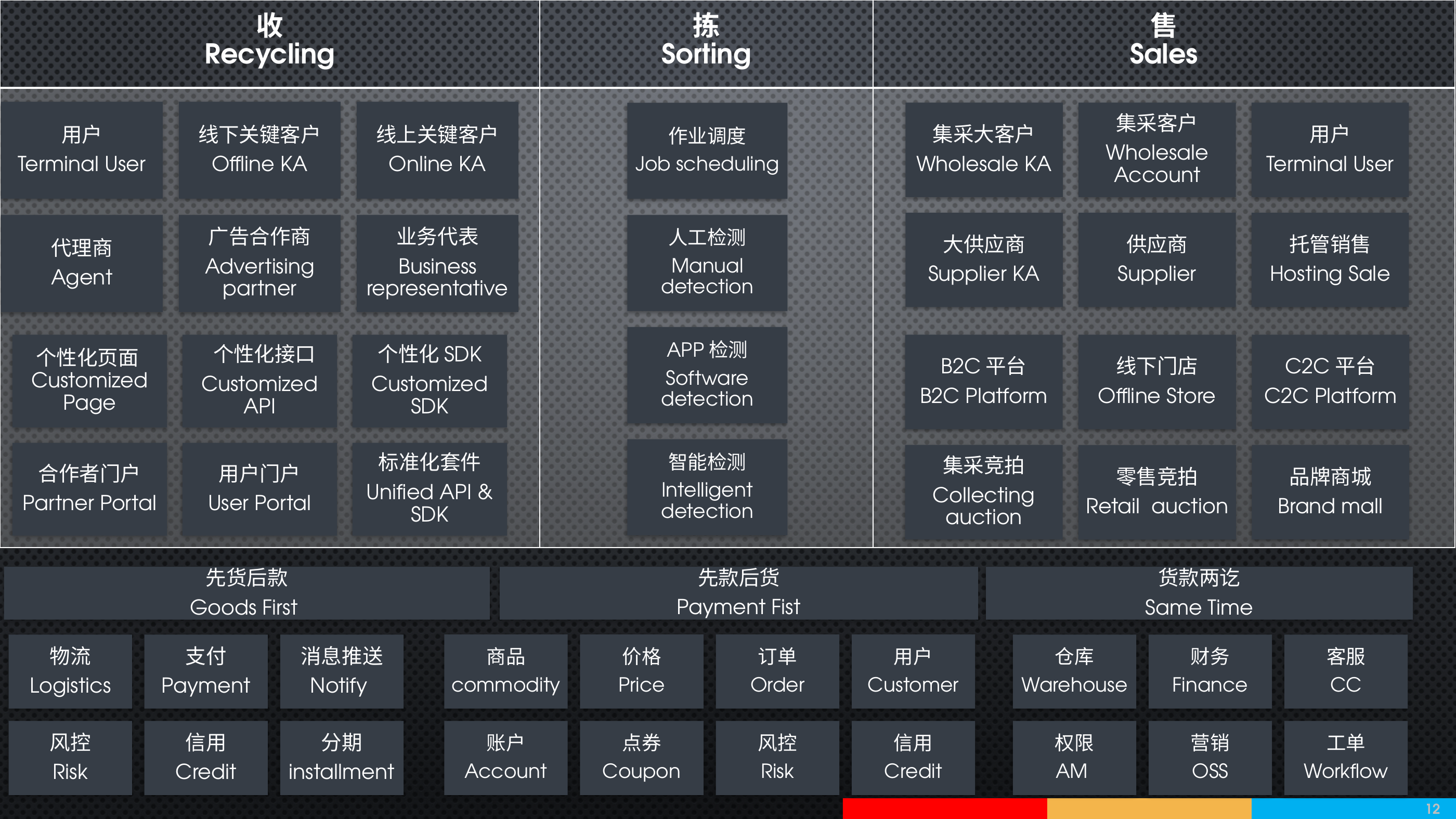

| 收 Recycling | 拣 Sorting | 售 Sales |
| --- | --- | --- |
|  |  |  |
用户
Terminal User
线下关键客户
Offline KA
线上关键客户
Online KA
代理商
Agent
广告合作商
Advertising partner
业务代表
Business representative
作业调度
Job scheduling
人工检测
Manual detection
APP检测
Software detection
智能检测
Intelligent detection
集采大客户
Wholesale KA
集采客户
Wholesale Account
用户
Terminal User
大供应商
Supplier KA
供应商
Supplier
托管销售
Hosting Sale
个性化页面Customized Page
 个性化接口
Customized API
个性化SDK
Customized SDK
合作者门户
Partner Portal
用户门户
User Portal
标准化套件
Unified API & SDK
B2C平台
B2C Platform
线下门店
Offline Store
C2C平台
C2C Platform
集采竞拍
Collecting auction
零售竞拍
Retail  auction
品牌商城
Brand mall
先货后款
Goods First
先款后货
Payment Fist
货款两讫
Same Time
物流
Logistics
支付
Payment
消息推送
Notify
风控
Risk
信用
Credit
分期
installment
商品
commodity
价格
Price
订单
Order
用户
Customer
账户
Account
点券
Coupon
风控
Risk
信用
Credit
仓库
Warehouse
财务
Finance
客服
CC
权限
AM
营销
OSS
工单
Workflow